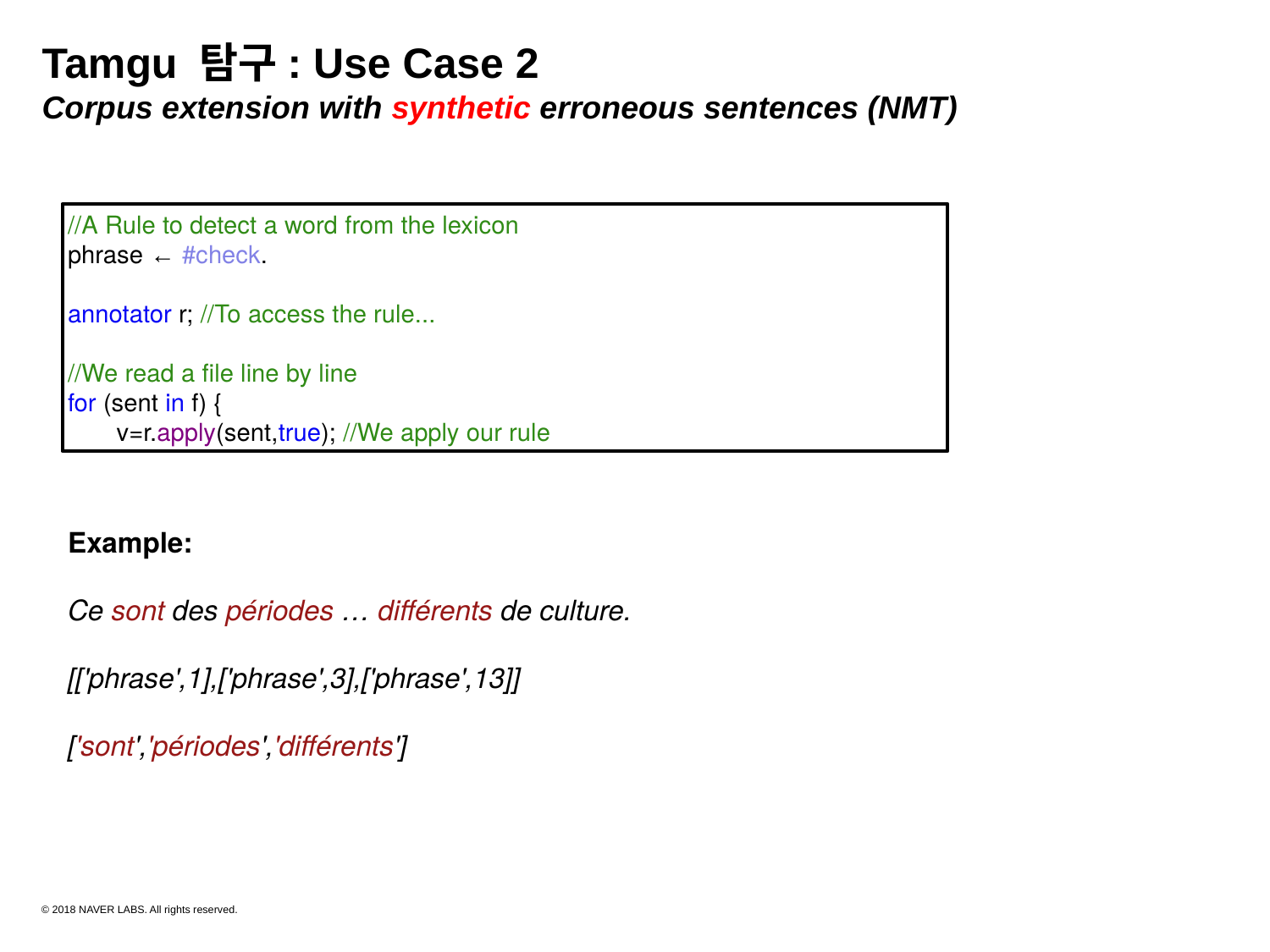

Tamgu 탐구: Use Case 2
Corpus extension with synthetic erroneous sentences (NMT)
//A Rule to detect a word from the lexicon
phrase ← #check.

annotator r; //To access the rule...

//We read a file line by line
for (sent in f) {
       v=r.apply(sent,true); //We apply our rule
Example:

Ce sont des périodes … différents de culture.

[['phrase',1],['phrase',3],['phrase',13]]

['sont','périodes','différents']